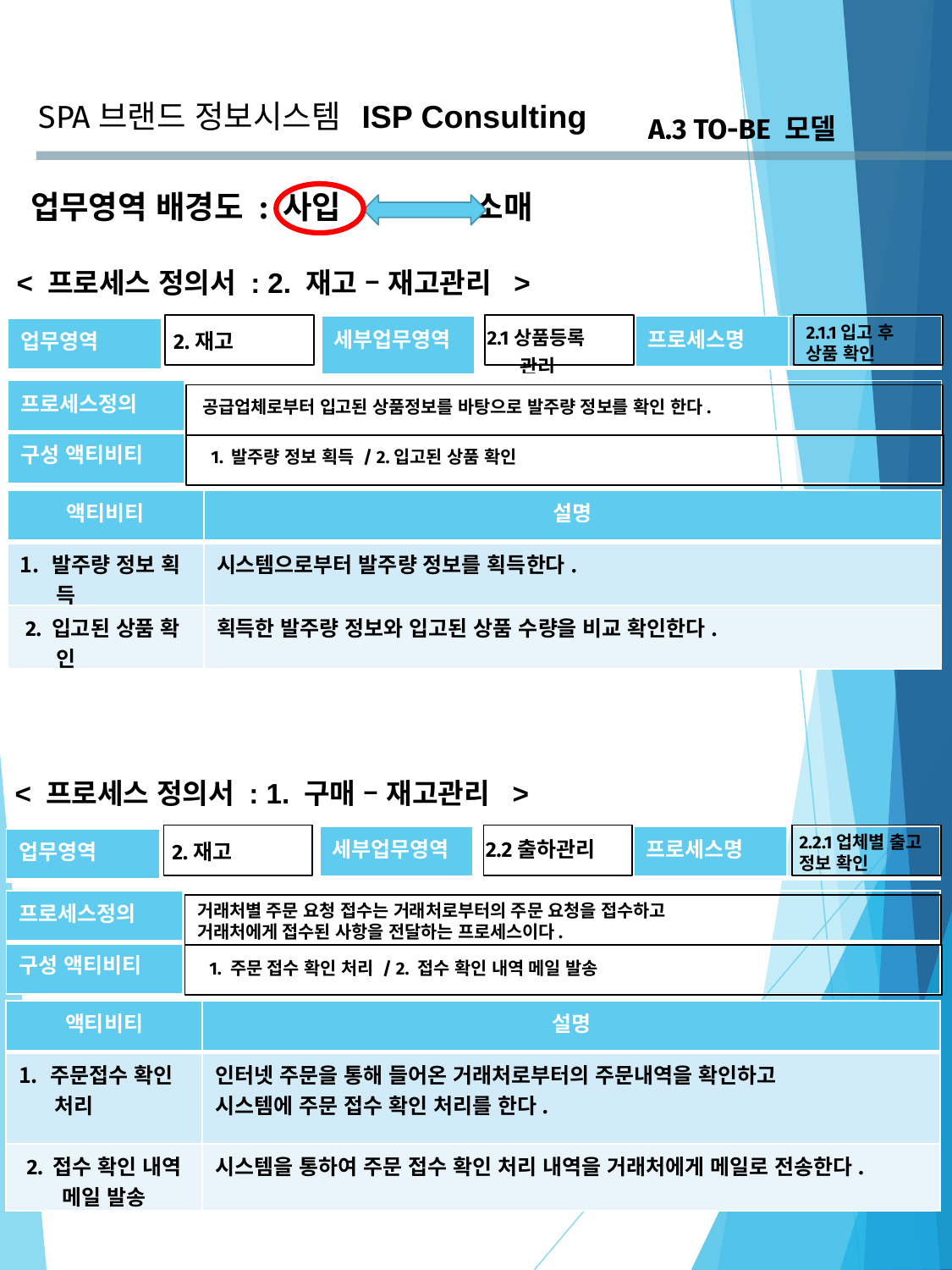

SPA브랜드 정보시스템
ISP Consulting
A.3 TO-BE 모델
업무영역 배경도 : 사입               소매

< 프로세스 정의서 : 2. 재고 – 재고관리  >

2.1.1입고 후 상품 확인

| 세부업무영역 | 2.1상품등록 관리 |
| --- | --- |
| 프로세스명 |  |
| --- | --- |
| 업무영역 | 2.재고 |
| --- | --- |
| 프로세스정의 |  |
| --- | --- |
| 구성 액티비티 |  |

공급업체로부터 입고된 상품정보를 바탕으로 발주량 정보를 확인 한다.

1. 발주량 정보 획득 / 2.입고된 상품 확인

| 액티비티 | 설명 |
| --- | --- |
| 발주량 정보 획 득 | 시스템으로부터 발주량 정보를 획득한다. |
| 2. 입고된 상품 확 인 | 획득한 발주량 정보와 입고된 상품 수량을 비교 확인한다. |
< 프로세스 정의서 : 1. 구매 – 재고관리  >
2.2.1업체별 출고 정보 확인

| 세부업무영역 | 2.2출하관리 |
| --- | --- |
| 프로세스명 |  |
| --- | --- |
| 업무영역 | 2.재고 |
| --- | --- |
| 프로세스정의 |  |
| --- | --- |
| 구성 액티비티 |  |
거래처별 주문 요청 접수는 거래처로부터의 주문 요청을 접수하고
거래처에게 접수된 사항을 전달하는 프로세스이다.

1. 주문 접수 확인 처리 / 2. 접수 확인 내역 메일 발송

| 액티비티 | 설명 |
| --- | --- |
| 주문접수 확인 처리 | 인터넷 주문을 통해 들어온 거래처로부터의 주문내역을 확인하고 시스템에 주문 접수 확인 처리를 한다. |
| 2. 접수 확인 내역 메일 발송 | 시스템을 통하여 주문 접수 확인 처리 내역을 거래처에게 메일로 전송한다. |